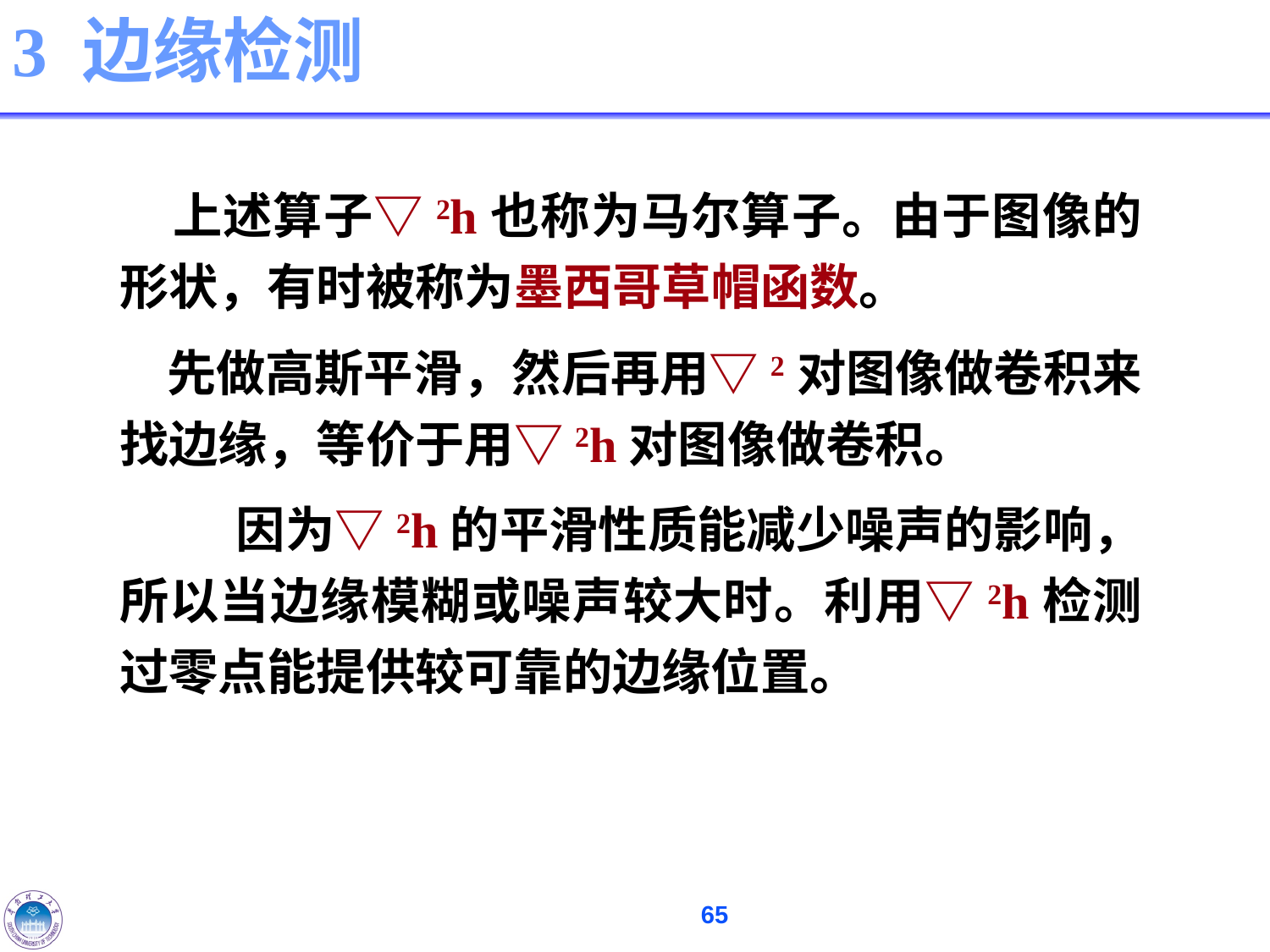

# 3 边缘检测
      上述算子▽2h也称为马尔算子。由于图像的形状，有时被称为墨西哥草帽函数。
      先做高斯平滑，然后再用▽2对图像做卷积来找边缘，等价于用▽2h对图像做卷积。
            因为▽2h的平滑性质能减少噪声的影响，所以当边缘模糊或噪声较大时。利用▽2h检测过零点能提供较可靠的边缘位置。